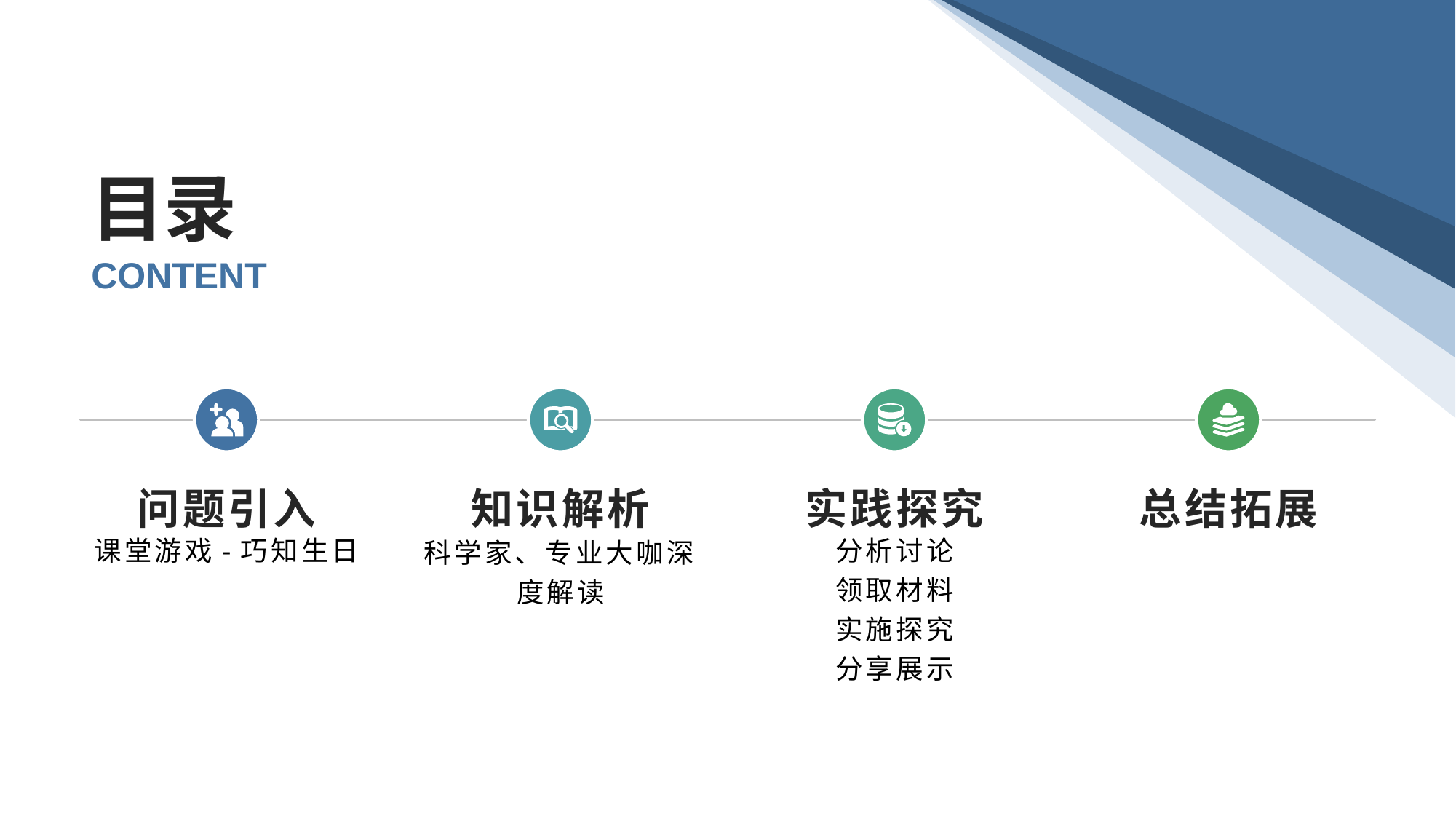

目录
CONTENT

问题引入
知识解析
实践探究
总结拓展
课堂游戏-巧知生日
分析讨论
领取材料
实施探究
分享展示

科学家、专业大咖深度解读